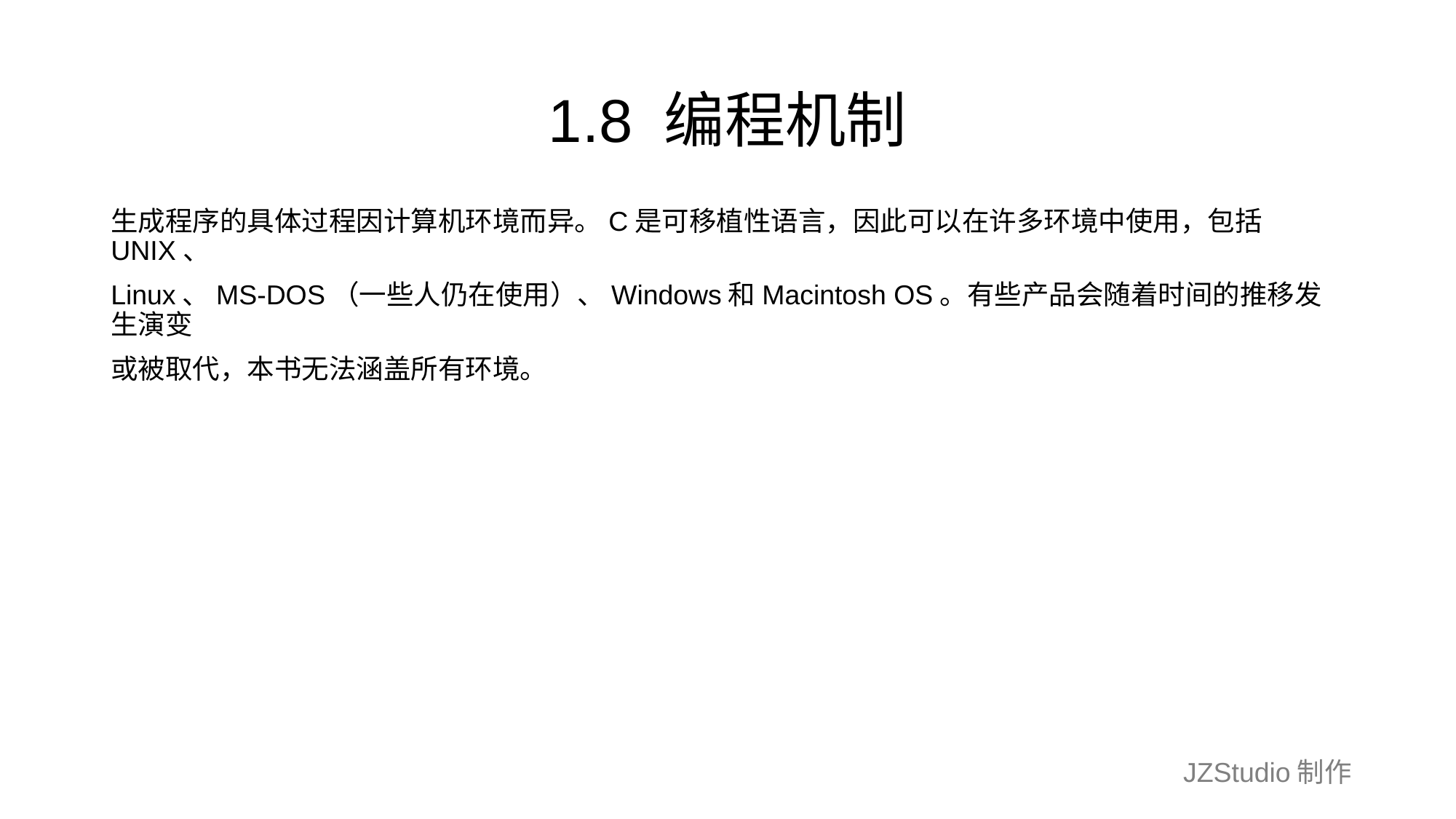

# 1.8 编程机制
生成程序的具体过程因计算机环境而异。C是可移植性语言，因此可以在许多环境中使用，包括UNIX、
Linux、MS-DOS（一些人仍在使用）、Windows和Macintosh OS。有些产品会随着时间的推移发生演变
或被取代，本书无法涵盖所有环境。